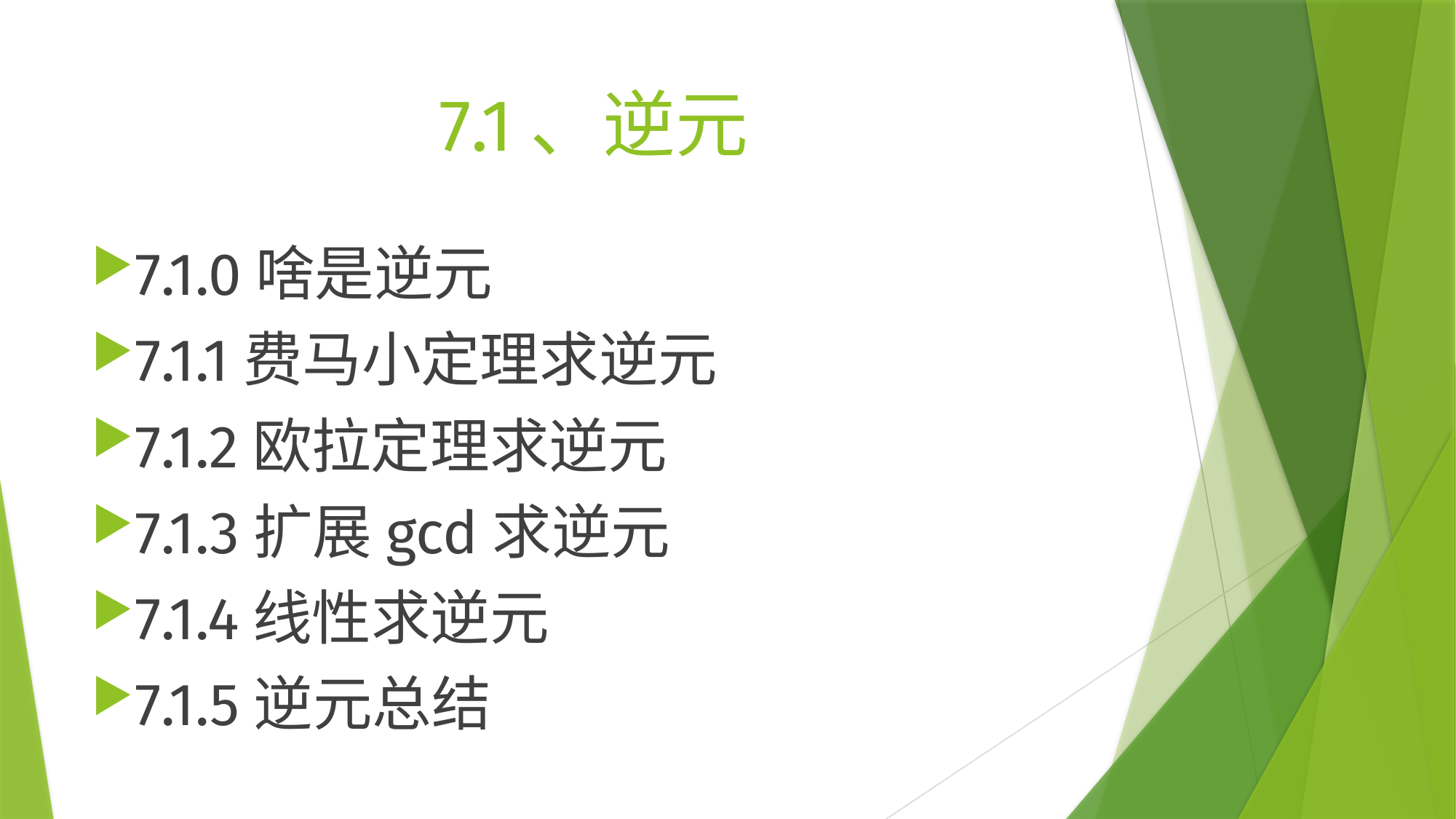

# 7.1、逆元
7.1.0啥是逆元
7.1.1费马小定理求逆元
7.1.2欧拉定理求逆元
7.1.3扩展gcd求逆元
7.1.4线性求逆元
7.1.5逆元总结